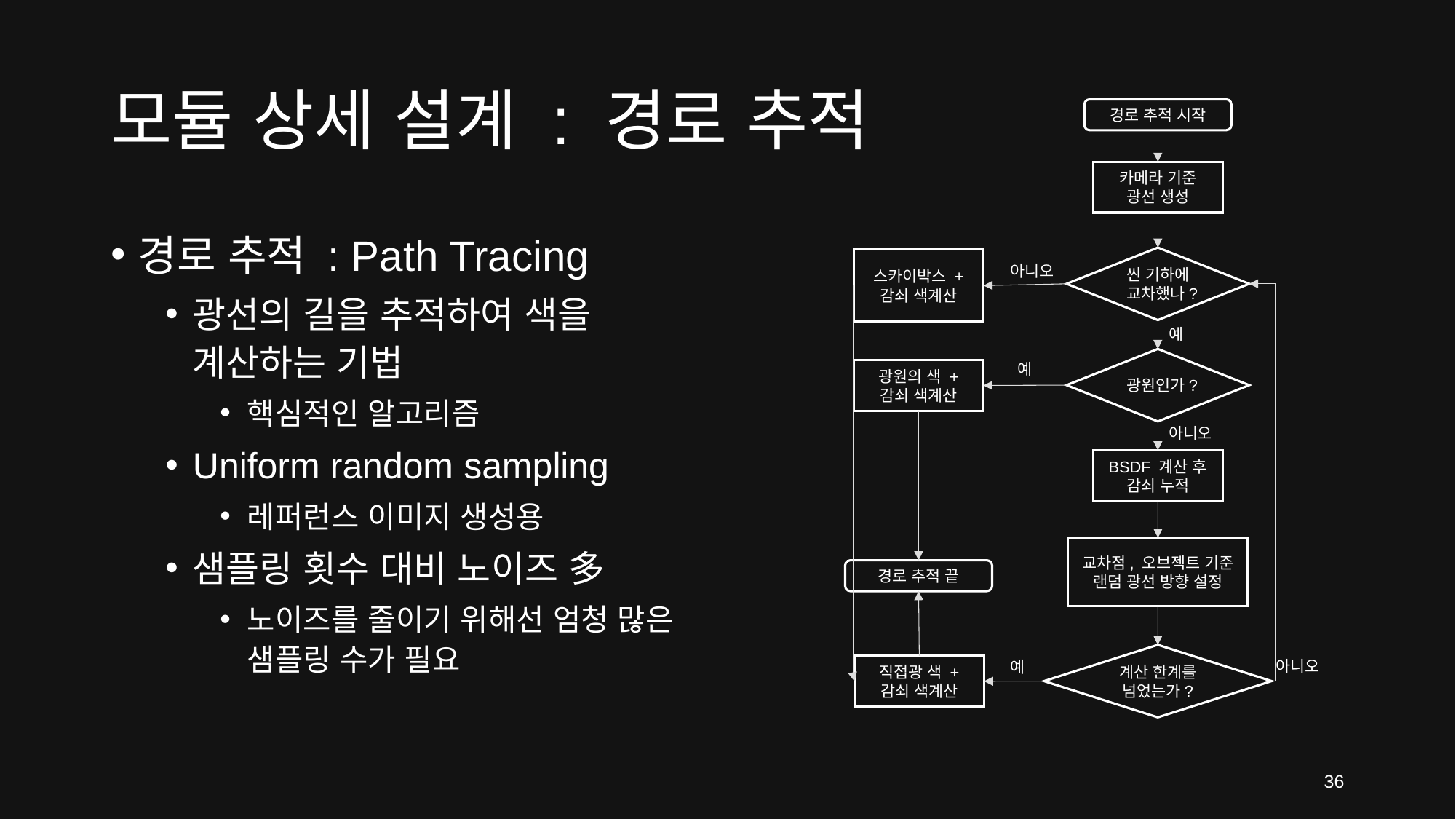

# 모듈 상세 설계 : 경로 추적
경로 추적 시작
카메라 기준
광선 생성
경로 추적 : Path Tracing
광선의 길을 추적하여 색을 계산하는 기법
핵심적인 알고리즘
Uniform random sampling
레퍼런스 이미지 생성용
샘플링 횟수 대비 노이즈 多
노이즈를 줄이기 위해선 엄청 많은 샘플링 수가 필요
씬 기하에 교차했나?
스카이박스 + 감쇠 색계산
아니오
예
광원인가?
예
광원의 색 + 감쇠 색계산
아니오
BSDF 계산 후
감쇠 누적
교차점, 오브젝트 기준
랜덤 광선 방향 설정
경로 추적 끝
계산 한계를 넘었는가?
아니오
예
직접광 색 + 감쇠 색계산
36